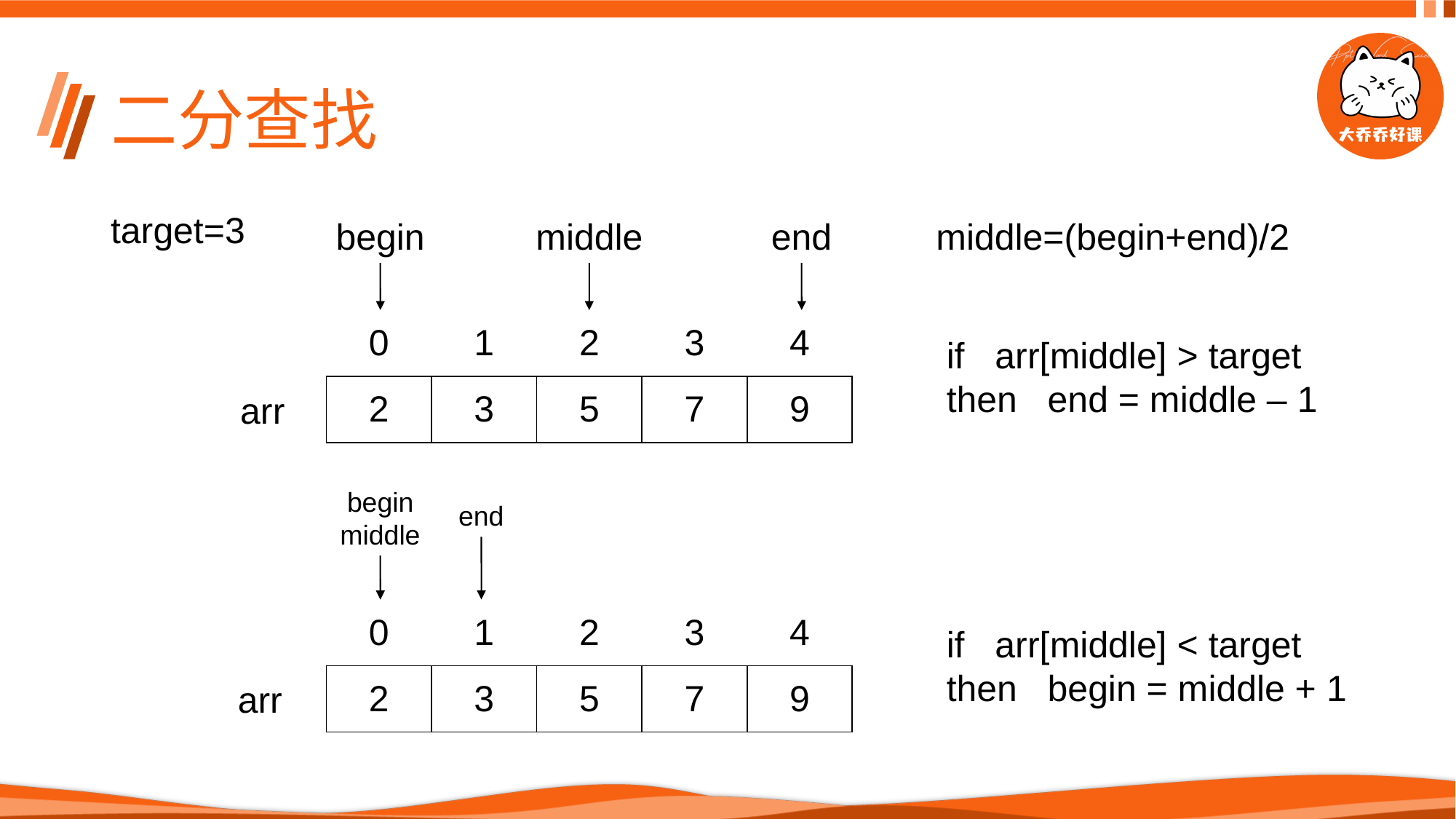

# 二分查找
target=3
begin
middle
end
middle=(begin+end)/2
| 0 | 1 | 2 | 3 | 4 |
| --- | --- | --- | --- | --- |
if   arr[middle] > target
then   end = middle – 1
| 2 | 3 | 5 | 7 | 9 |
| --- | --- | --- | --- | --- |
arr
begin
middle
end
| 0 | 1 | 2 | 3 | 4 |
| --- | --- | --- | --- | --- |
if   arr[middle] < target
then   begin = middle + 1
| 2 | 3 | 5 | 7 | 9 |
| --- | --- | --- | --- | --- |
arr